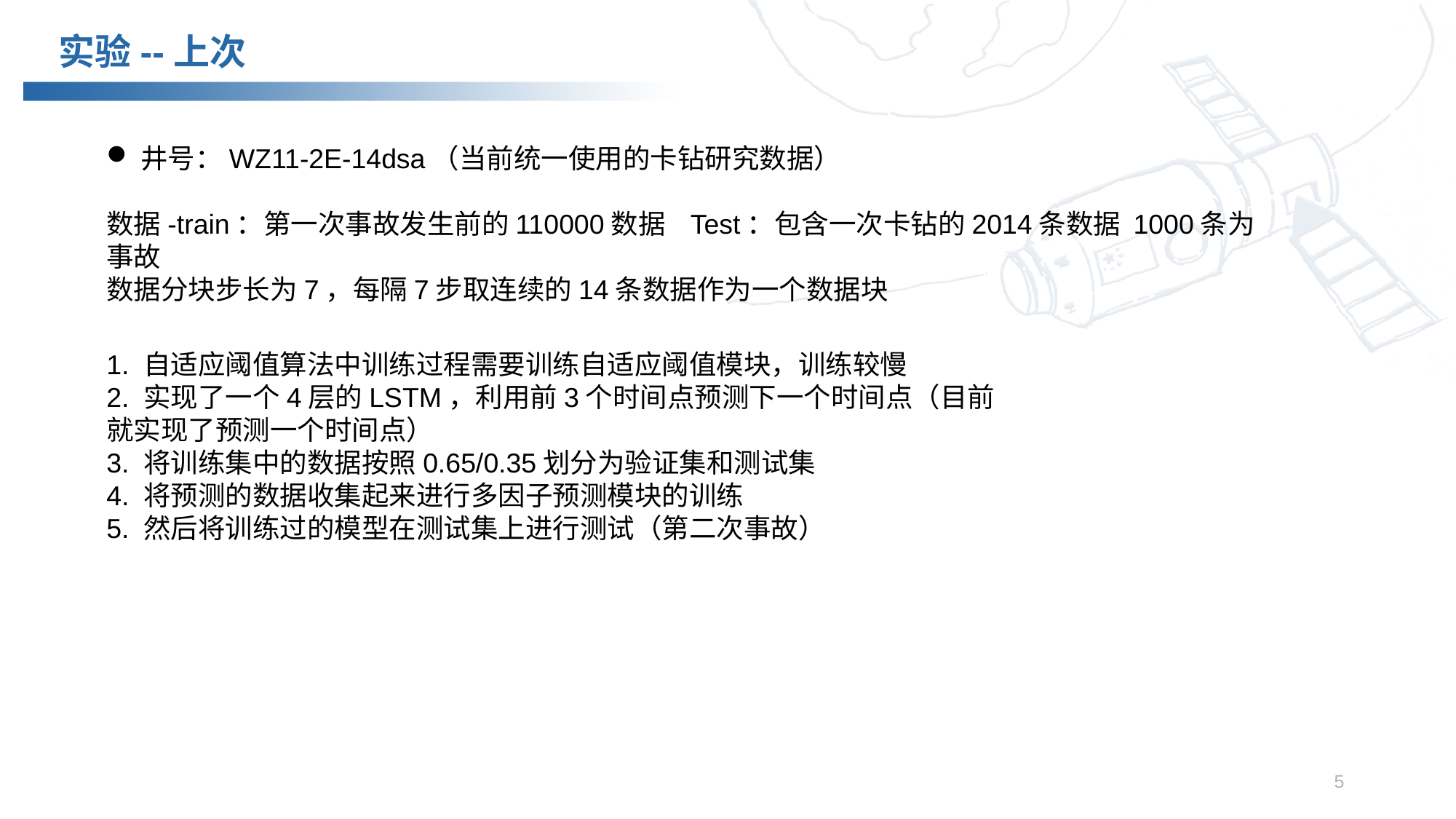

实验--上次

井号：WZ11-2E-14dsa（当前统一使用的卡钻研究数据）

数据-train：第一次事故发生前的110000数据   Test：包含一次卡钻的2014条数据 1000条为事故
数据分块步长为7，每隔7步取连续的14条数据作为一个数据块

1. 自适应阈值算法中训练过程需要训练自适应阈值模块，训练较慢
2. 实现了一个4层的LSTM，利用前3个时间点预测下一个时间点（目前就实现了预测一个时间点）
3. 将训练集中的数据按照0.65/0.35划分为验证集和测试集
4. 将预测的数据收集起来进行多因子预测模块的训练
5. 然后将训练过的模型在测试集上进行测试（第二次事故）

5